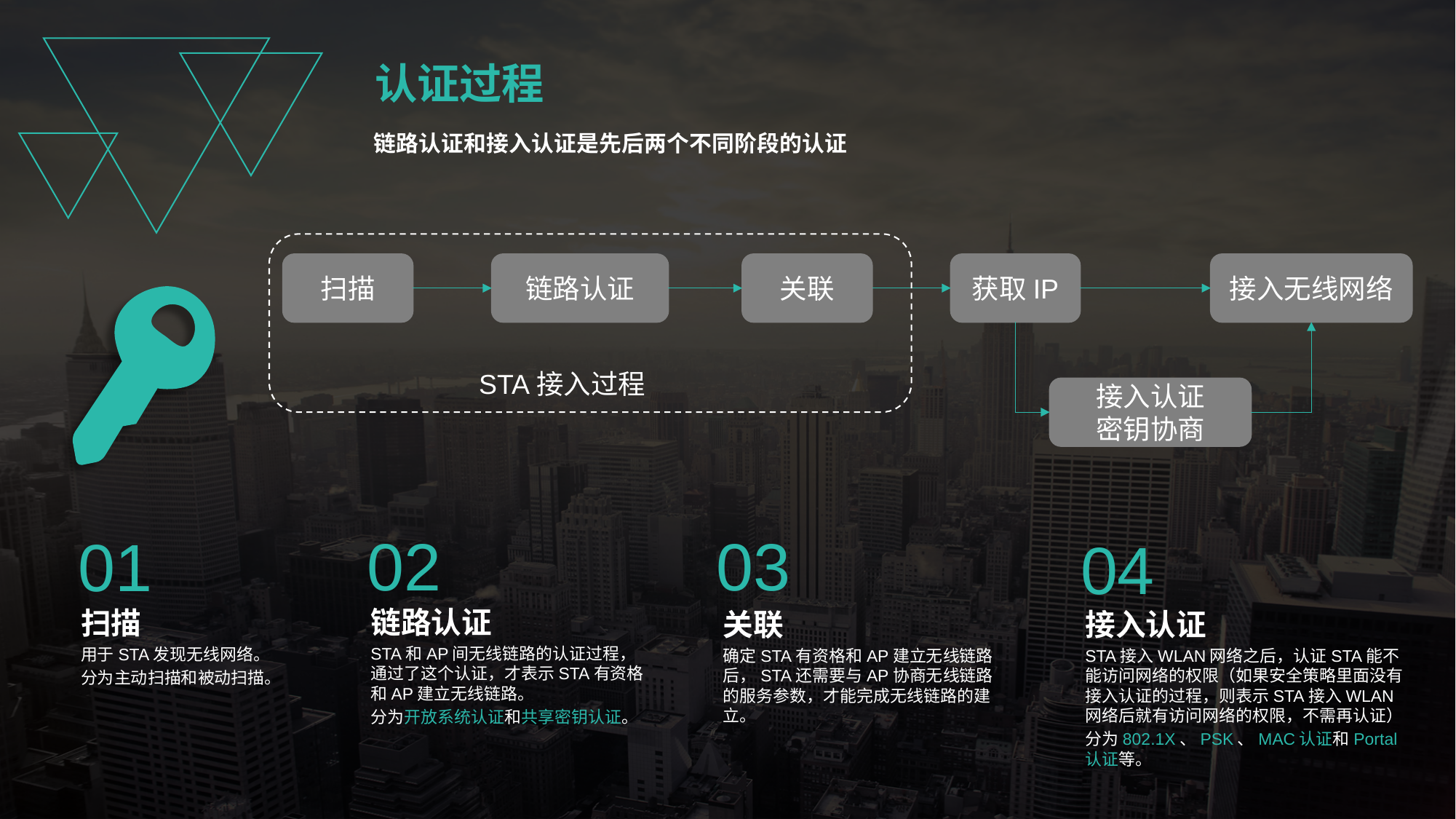

认证过程

链路认证和接入认证是先后两个不同阶段的认证

关联
获取IP
接入无线网络
扫描
链路认证

STA接入过程
接入认证
密钥协商
03
02
01
04
链路认证
STA和AP间无线链路的认证过程，通过了这个认证，才表示STA有资格和AP建立无线链路。
分为开放系统认证和共享密钥认证。
扫描
用于STA发现无线网络。
分为主动扫描和被动扫描。
接入认证
STA接入WLAN网络之后，认证STA能不能访问网络的权限（如果安全策略里面没有接入认证的过程，则表示STA接入WLAN网络后就有访问网络的权限，不需再认证）
分为802.1X、PSK、MAC认证和Portal认证等。
关联
确定STA有资格和AP建立无线链路后，STA还需要与AP协商无线链路的服务参数，才能完成无线链路的建立。